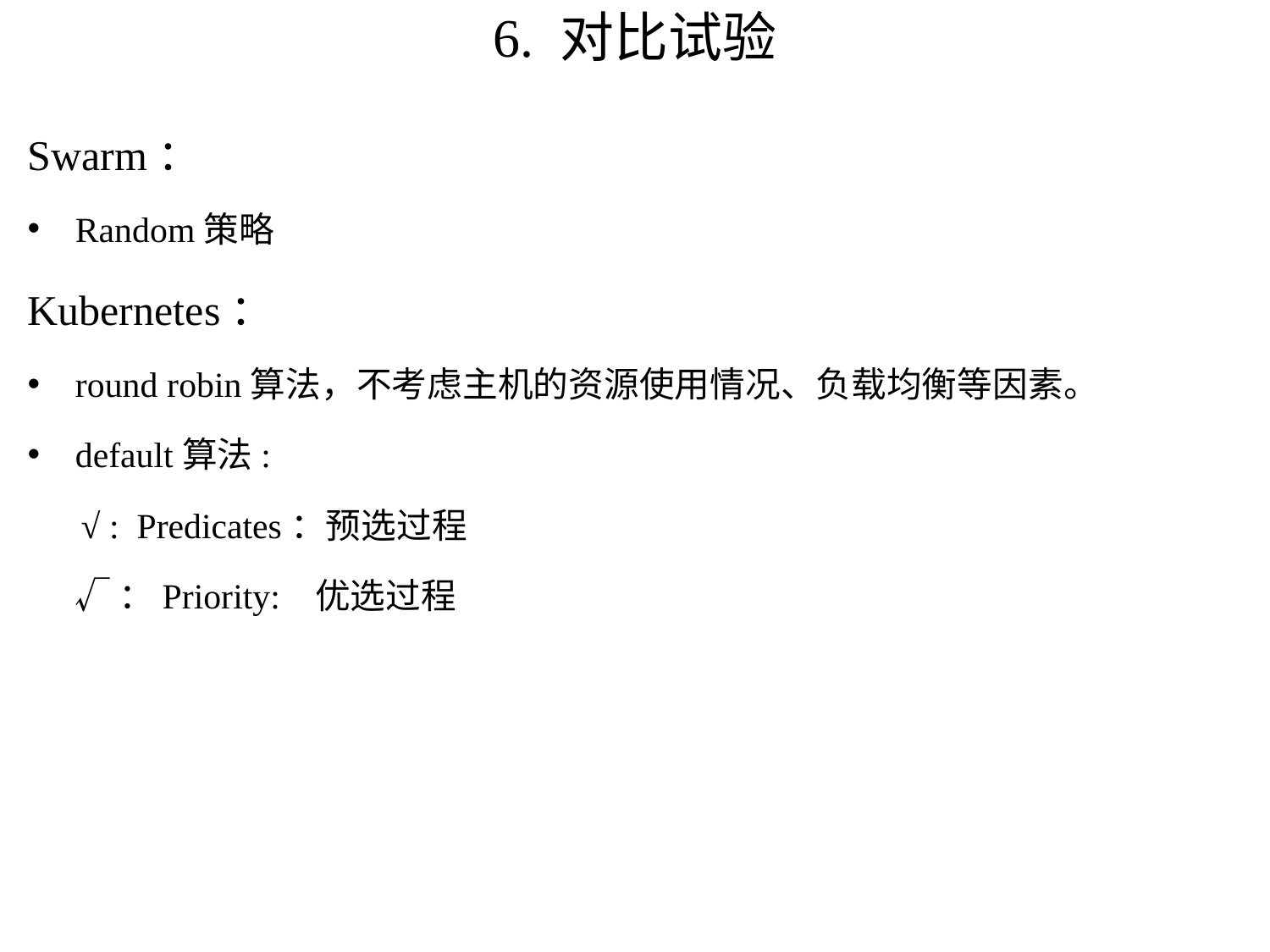

# 6. 对比试验
Swarm：
Random策略
Kubernetes：
round robin算法，不考虑主机的资源使用情况、负载均衡等因素。
default算法:
      √ :  Predicates：预选过程
      √：Priority:   优选过程